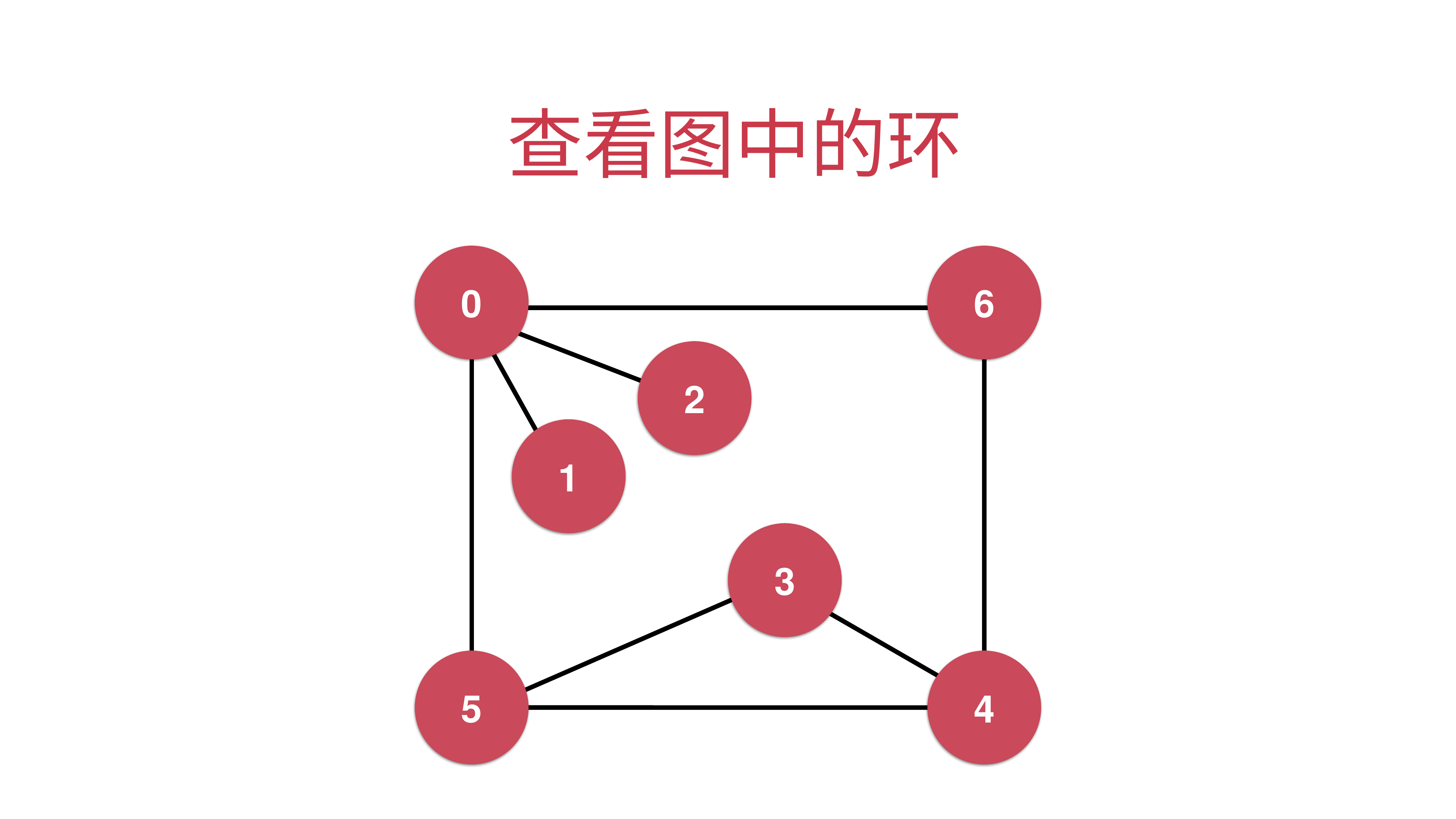

# 查看图中的环
0
6

2
1
3

5
4